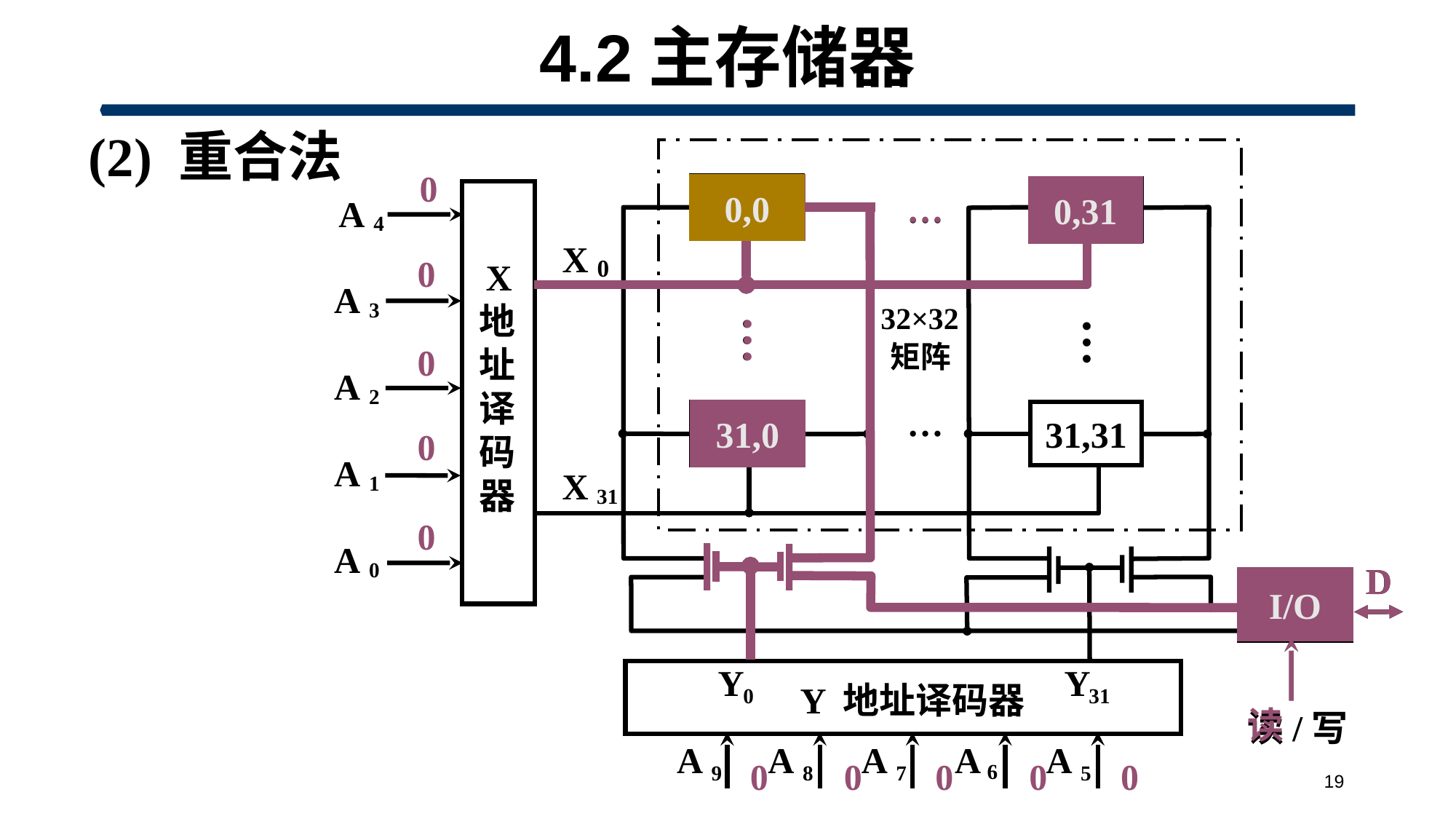

# 4.2主存储器
(2) 重合法

0,0
0,31
…

X
0

  X
地
址
译
码
器
       32×32
           矩阵
…
…
…
31,0
31,31

X
31

D

I/O

Y
0
Y
31
          Y 地址译码器
读/写
A
9
A
8
A
7
A
6
A
5

A
4

A
3

A
2

A
1

A
0

0
0
0
0
0
0
0
0
0
0
0,0
0,0
0,31
31,0
…
…

D

I/O

读
19